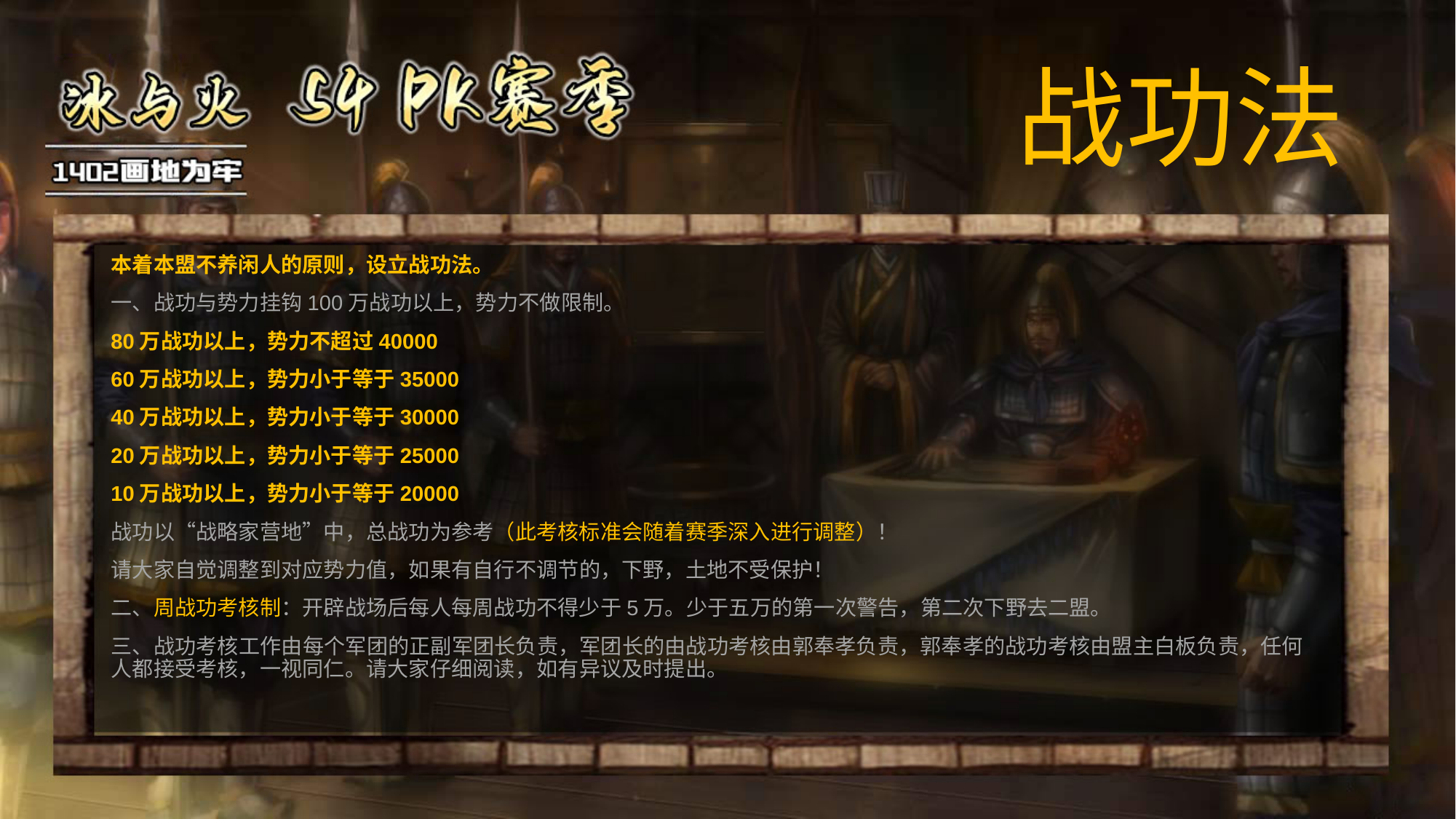

# 战功法
本着本盟不养闲人的原则，设立战功法。
一、战功与势力挂钩100万战功以上，势力不做限制。
80万战功以上，势力不超过40000
60万战功以上，势力小于等于35000
40万战功以上，势力小于等于30000
20万战功以上，势力小于等于25000
10万战功以上，势力小于等于20000
战功以“战略家营地”中，总战功为参考（此考核标准会随着赛季深入进行调整）！
请大家自觉调整到对应势力值，如果有自行不调节的，下野，土地不受保护！
二、周战功考核制：开辟战场后每人每周战功不得少于5万。少于五万的第一次警告，第二次下野去二盟。
三、战功考核工作由每个军团的正副军团长负责，军团长的由战功考核由郭奉孝负责，郭奉孝的战功考核由盟主白板负责，任何人都接受考核，一视同仁。请大家仔细阅读，如有异议及时提出。